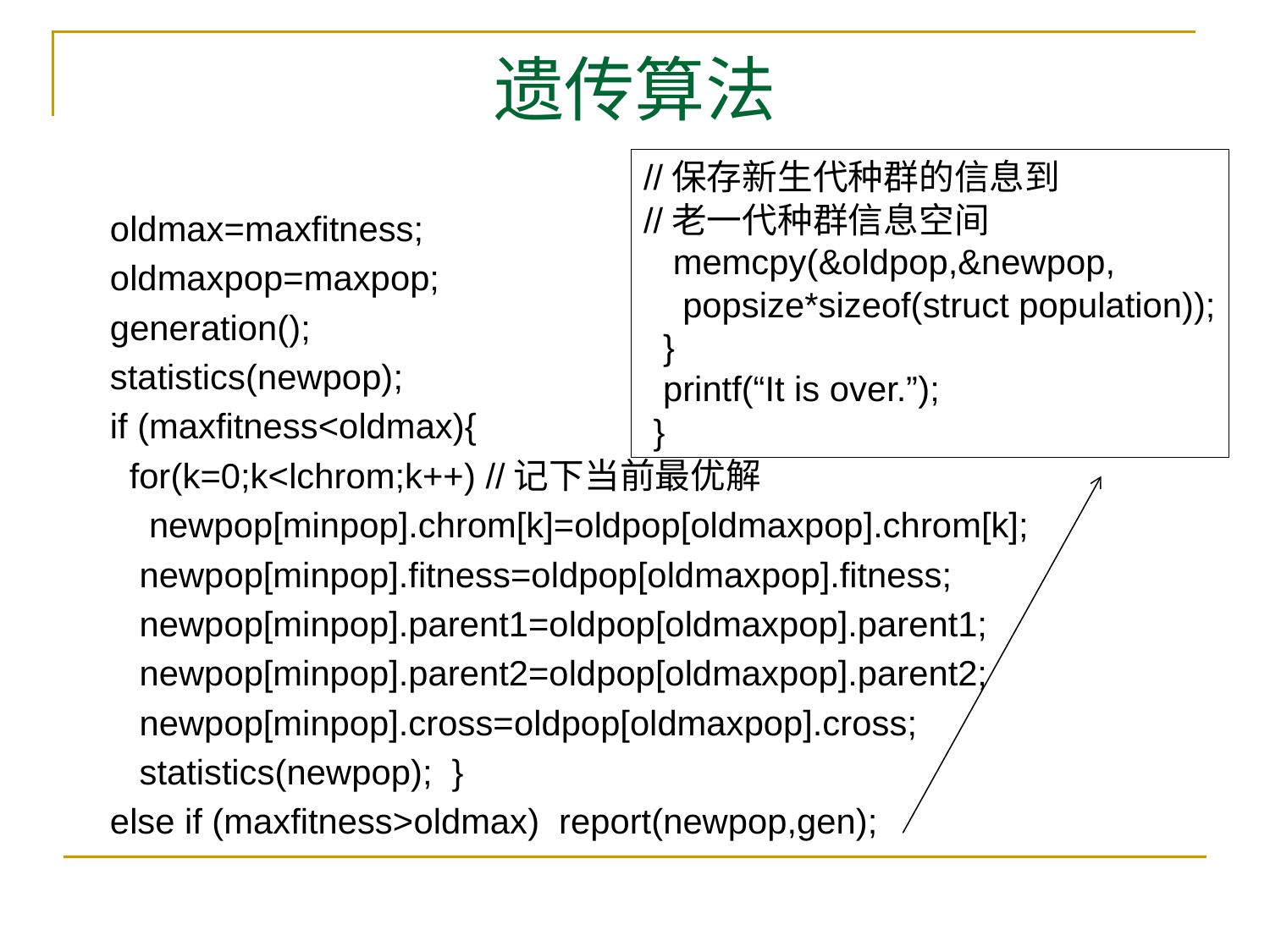

# 遗传算法
//保存新生代种群的信息到
//老一代种群信息空间
   memcpy(&oldpop,&newpop,
    popsize*sizeof(struct population));
  }
  printf(“It is over.”);
 }
oldmax=maxfitness;
oldmaxpop=maxpop;
generation();
statistics(newpop);
if (maxfitness<oldmax){
  for(k=0;k<lchrom;k++) //记下当前最优解
    newpop[minpop].chrom[k]=oldpop[oldmaxpop].chrom[k];
   newpop[minpop].fitness=oldpop[oldmaxpop].fitness;
   newpop[minpop].parent1=oldpop[oldmaxpop].parent1;
   newpop[minpop].parent2=oldpop[oldmaxpop].parent2;
   newpop[minpop].cross=oldpop[oldmaxpop].cross;
   statistics(newpop);  }
else if (maxfitness>oldmax)  report(newpop,gen);